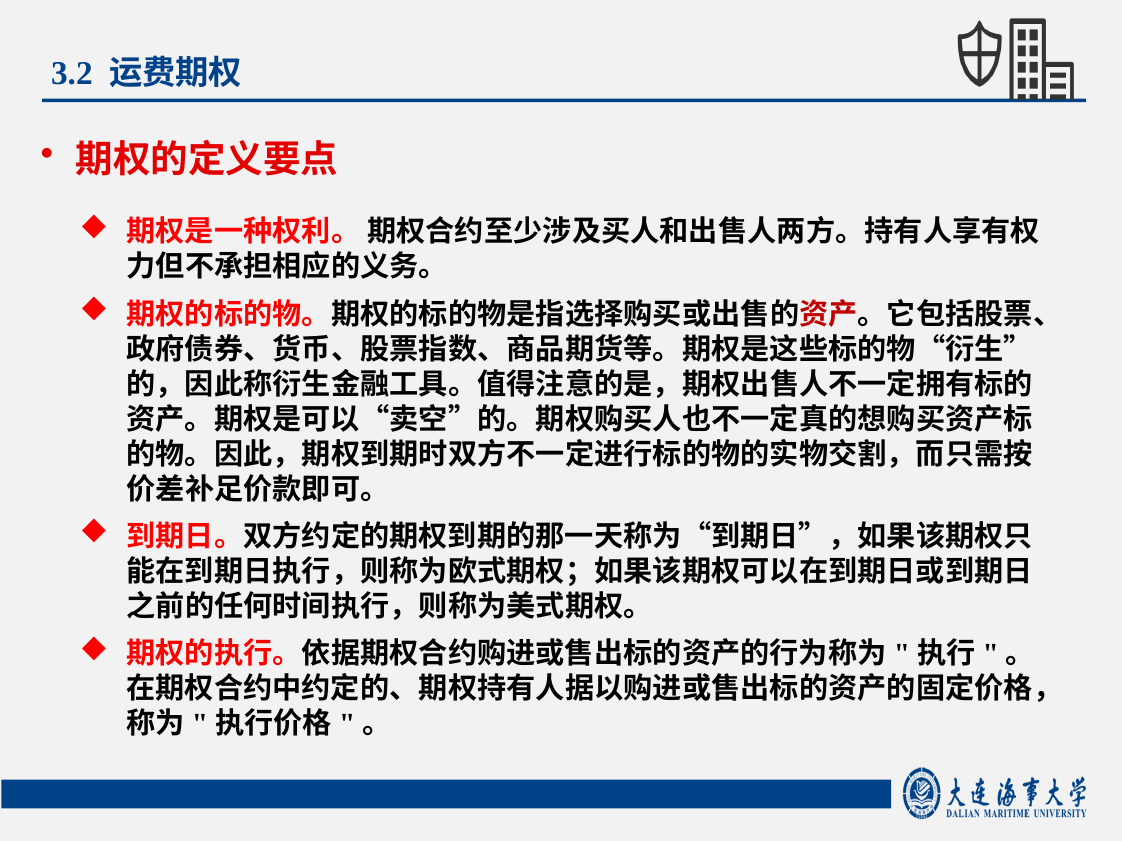

3.2 运费期权
期权的定义要点
期权是一种权利。 期权合约至少涉及买人和出售人两方。持有人享有权力但不承担相应的义务。
期权的标的物。期权的标的物是指选择购买或出售的资产。它包括股票、政府债券、货币、股票指数、商品期货等。期权是这些标的物“衍生”的，因此称衍生金融工具。值得注意的是，期权出售人不一定拥有标的资产。期权是可以“卖空”的。期权购买人也不一定真的想购买资产标的物。因此，期权到期时双方不一定进行标的物的实物交割，而只需按价差补足价款即可。
到期日。双方约定的期权到期的那一天称为“到期日”，如果该期权只能在到期日执行，则称为欧式期权；如果该期权可以在到期日或到期日之前的任何时间执行，则称为美式期权。
期权的执行。依据期权合约购进或售出标的资产的行为称为"执行"。在期权合约中约定的、期权持有人据以购进或售出标的资产的固定价格，称为"执行价格"。